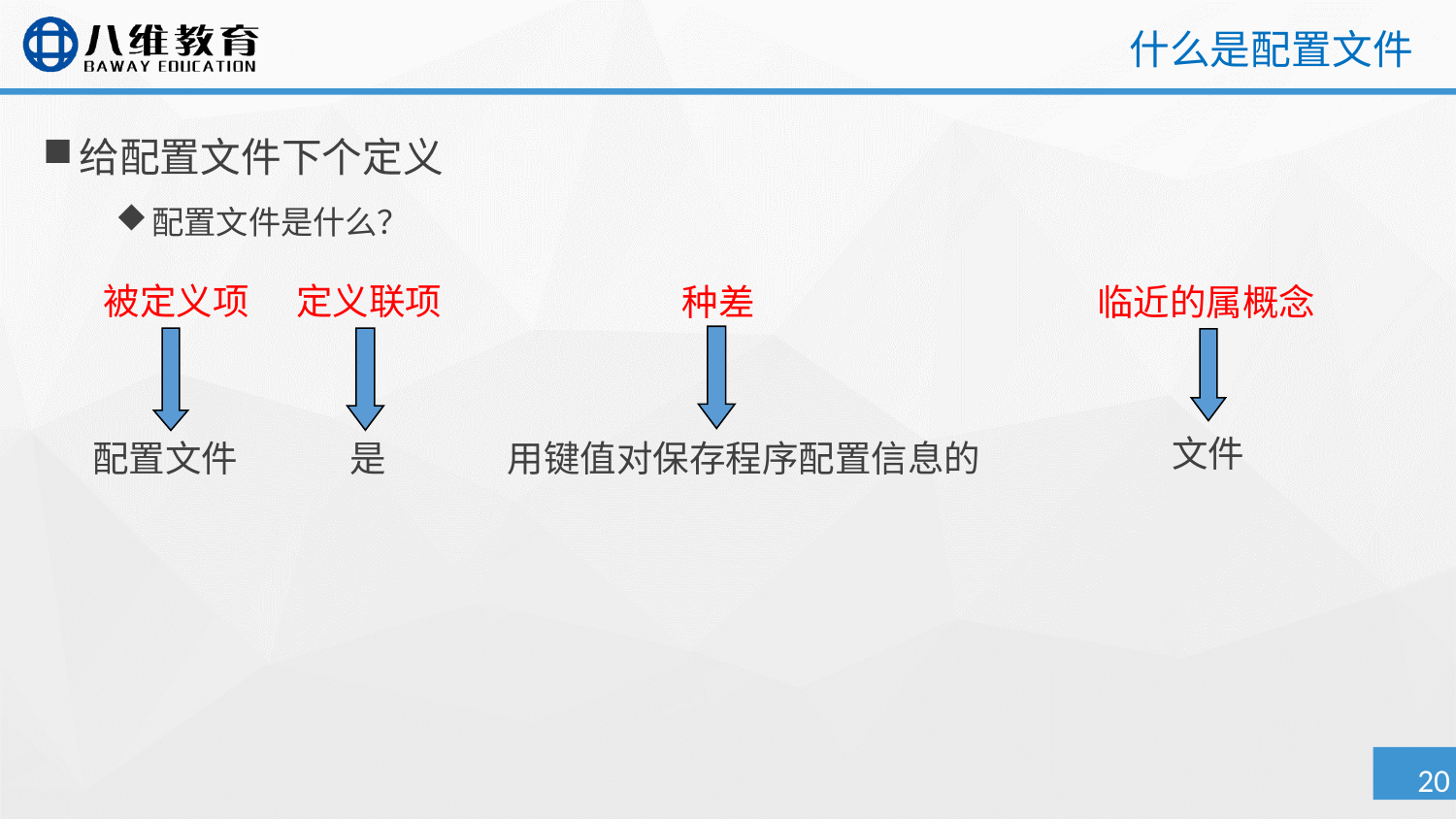

# 什么是配置文件
给配置文件下个定义
配置文件是什么？
被定义项
定义联项
临近的属概念
种差

用键值对保存程序配置信息的
文件
是
配置文件